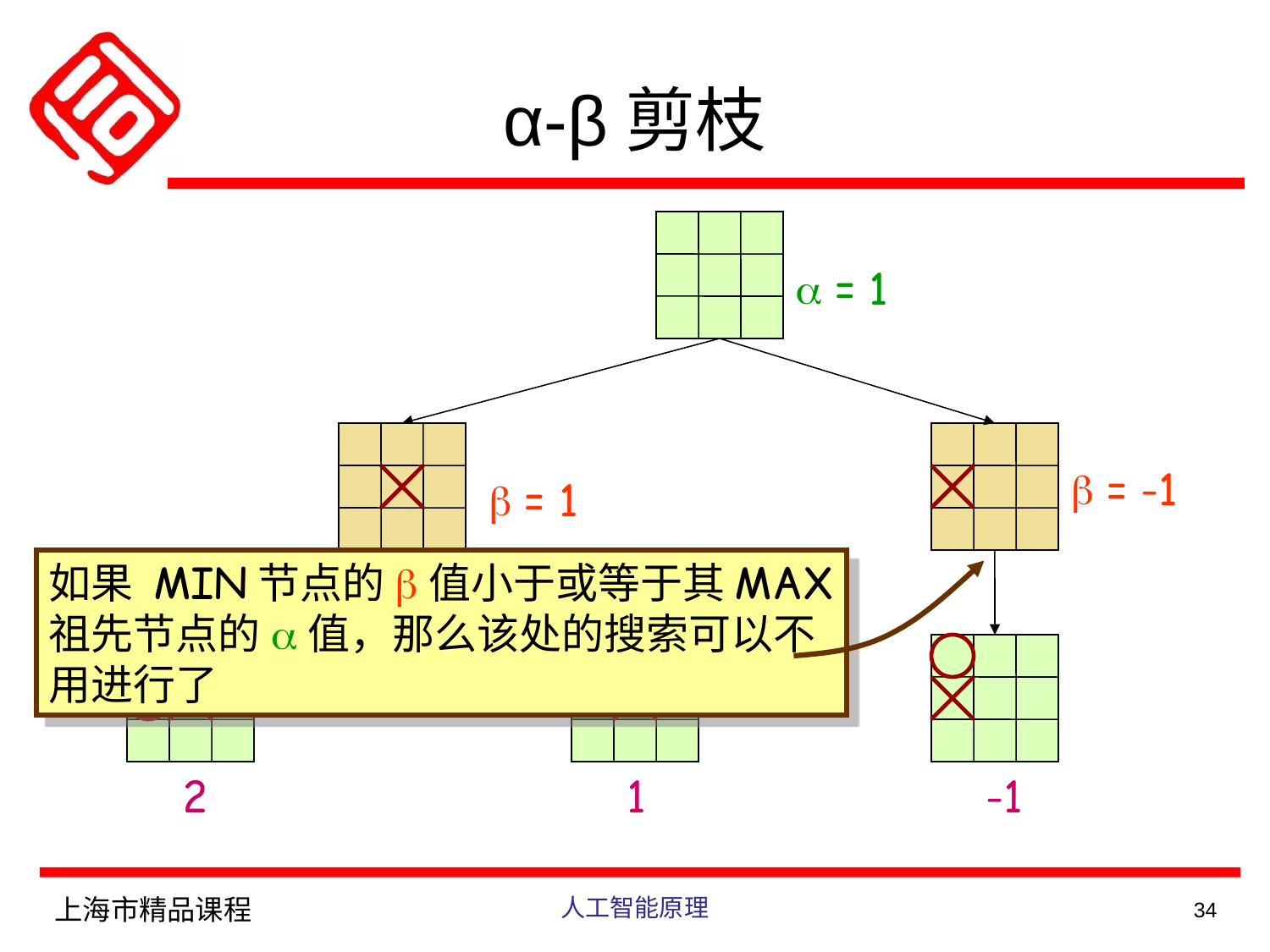

α-β剪枝

β = 1

2

1
α = 1

-1
β = -1
如果 MIN节点的β值小于或等于其MAX
祖先节点的α值，那么该处的搜索可以不
用进行了

上海市精品课程
人工智能原理
34